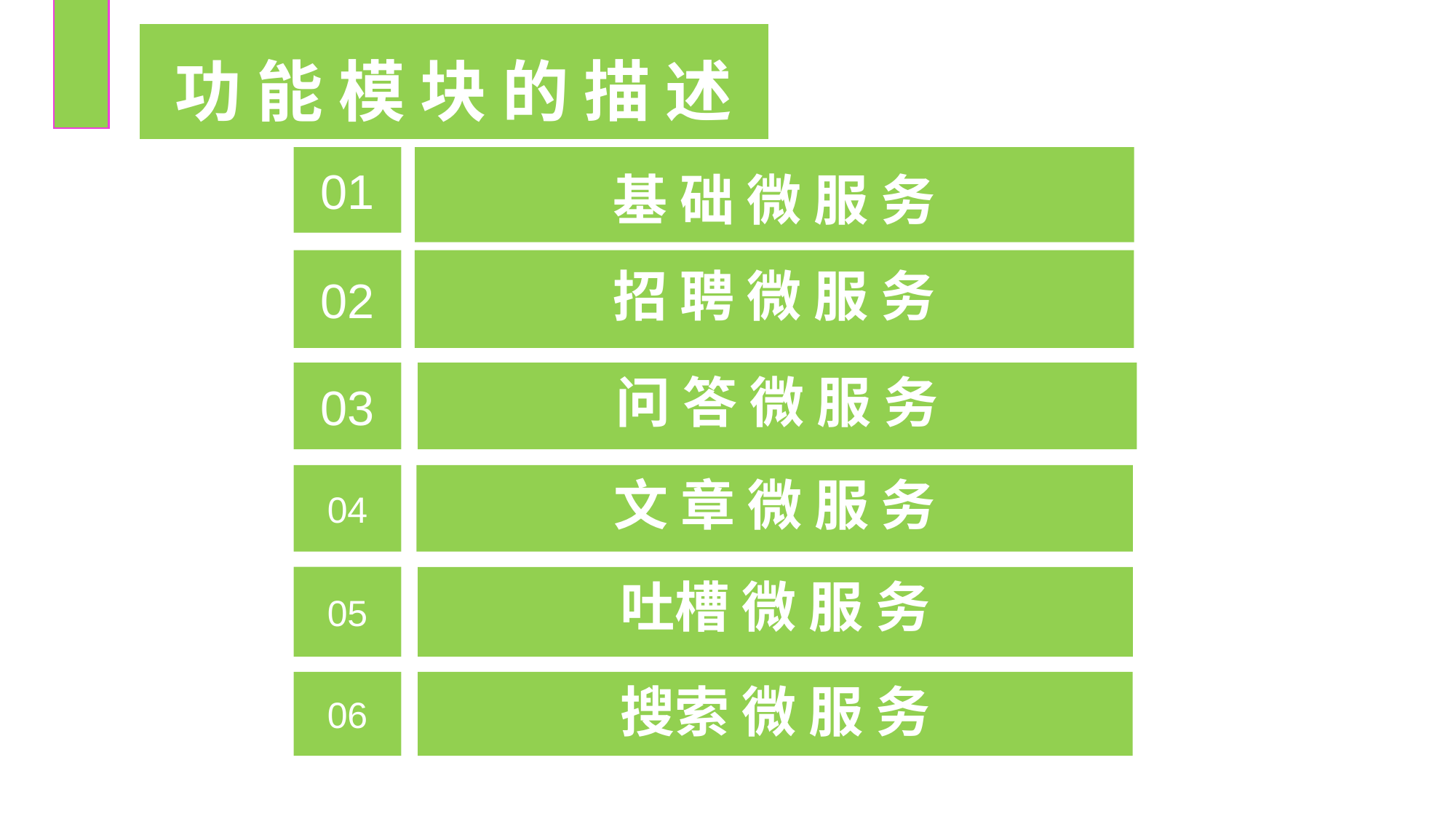

| 功 能 模 块 的 描 述 |
| --- |
01
基 础 微 服 务
招 聘 微 服 务
02
问 答 微 服 务
03
文 章 微 服 务
04
05
吐槽 微 服 务
06
搜索 微 服 务